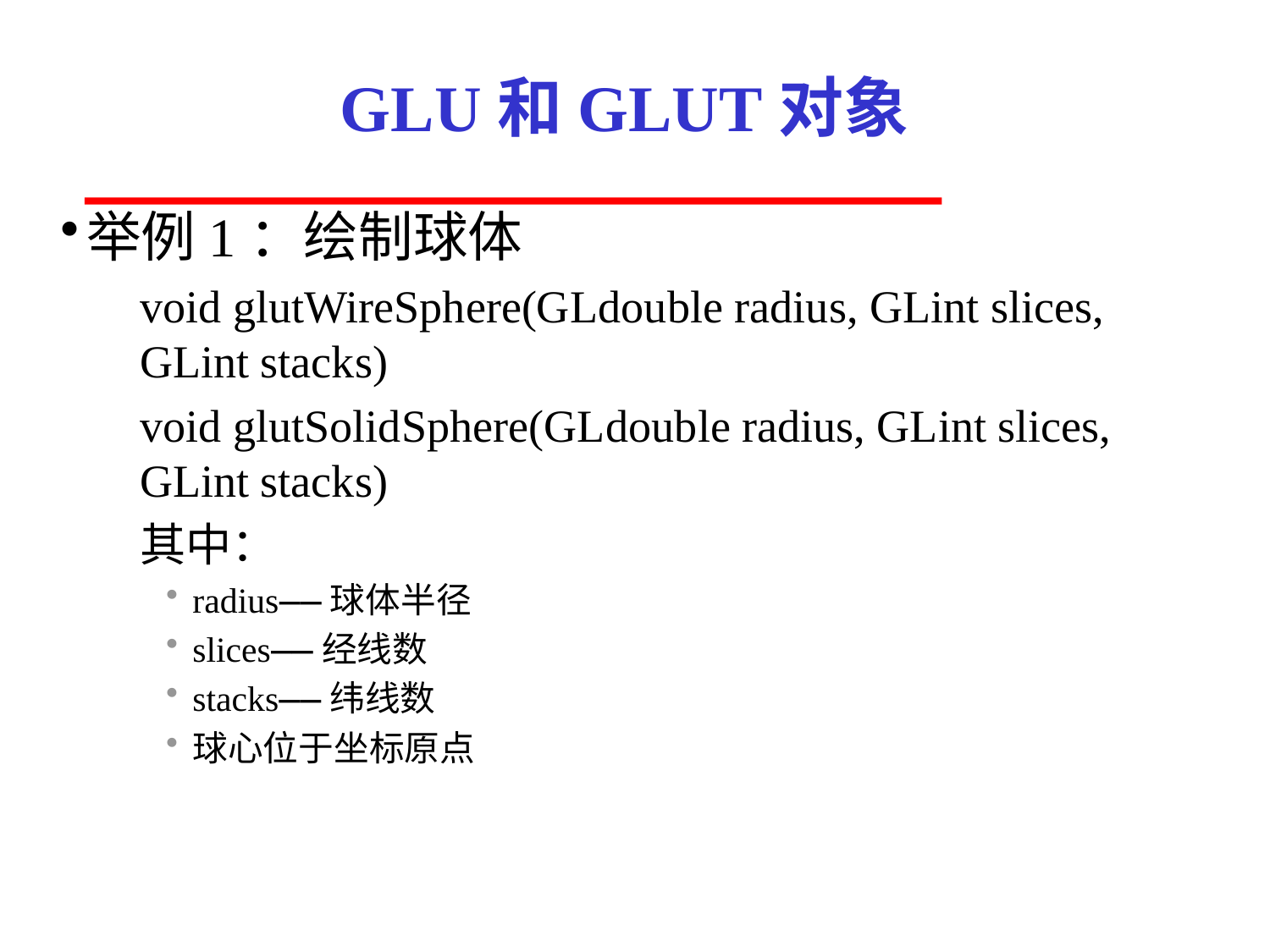

# GLU和GLUT对象
举例1：绘制球体
void glutWireSphere(GLdouble radius, GLint slices, GLint stacks)
void glutSolidSphere(GLdouble radius, GLint slices, GLint stacks)
其中：
radius——球体半径
slices——经线数
stacks——纬线数
球心位于坐标原点